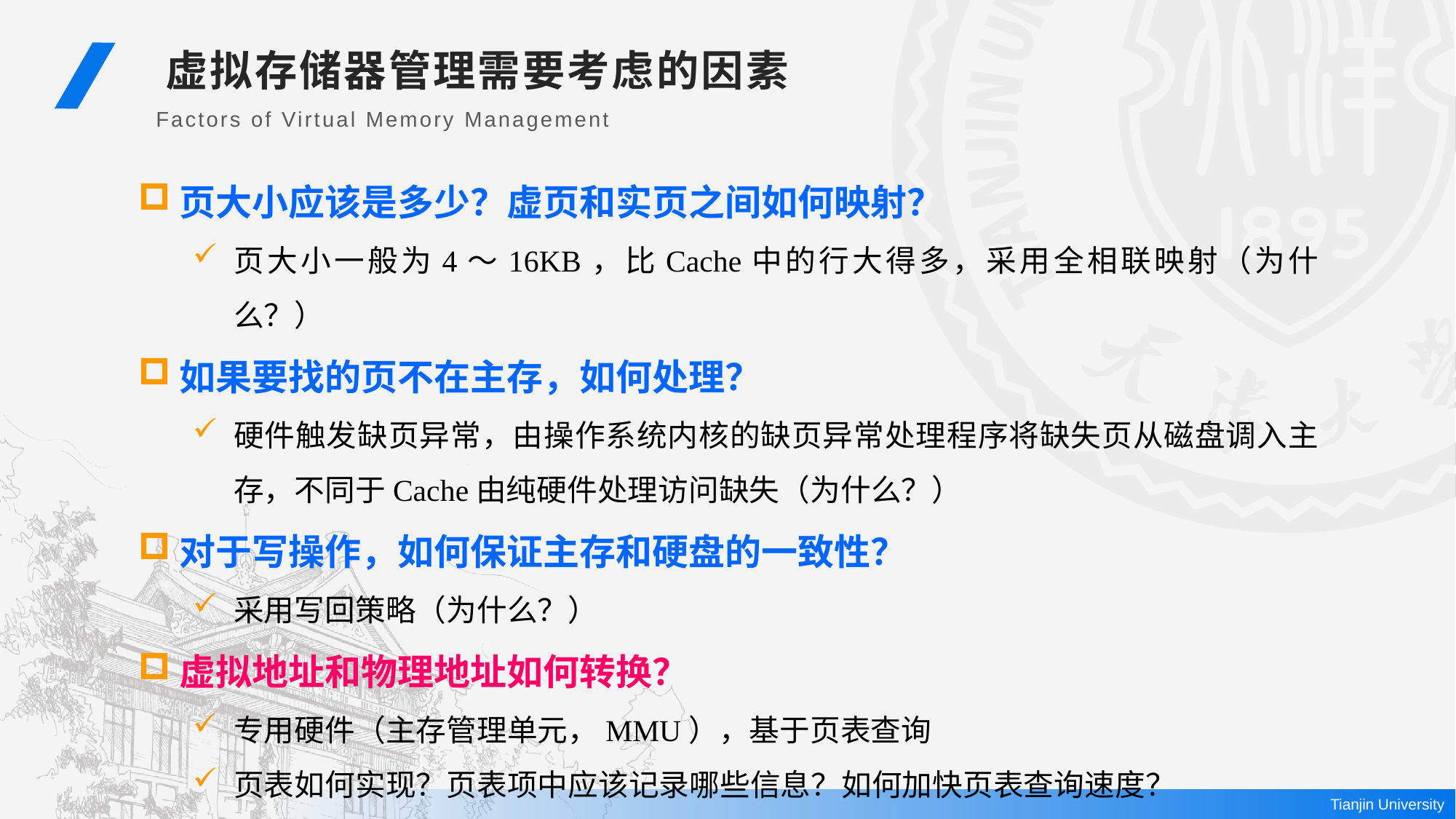

虚拟存储器管理需要考虑的因素
Factors of Virtual Memory Management
页大小应该是多少？虚页和实页之间如何映射？
页大小一般为4～16KB，比Cache中的行大得多，采用全相联映射（为什么？）
如果要找的页不在主存，如何处理？
硬件触发缺页异常，由操作系统内核的缺页异常处理程序将缺失页从磁盘调入主存，不同于Cache由纯硬件处理访问缺失（为什么？）
对于写操作，如何保证主存和硬盘的一致性？
采用写回策略（为什么？）
虚拟地址和物理地址如何转换？
专用硬件（主存管理单元，MMU），基于页表查询
页表如何实现？页表项中应该记录哪些信息？如何加快页表查询速度？